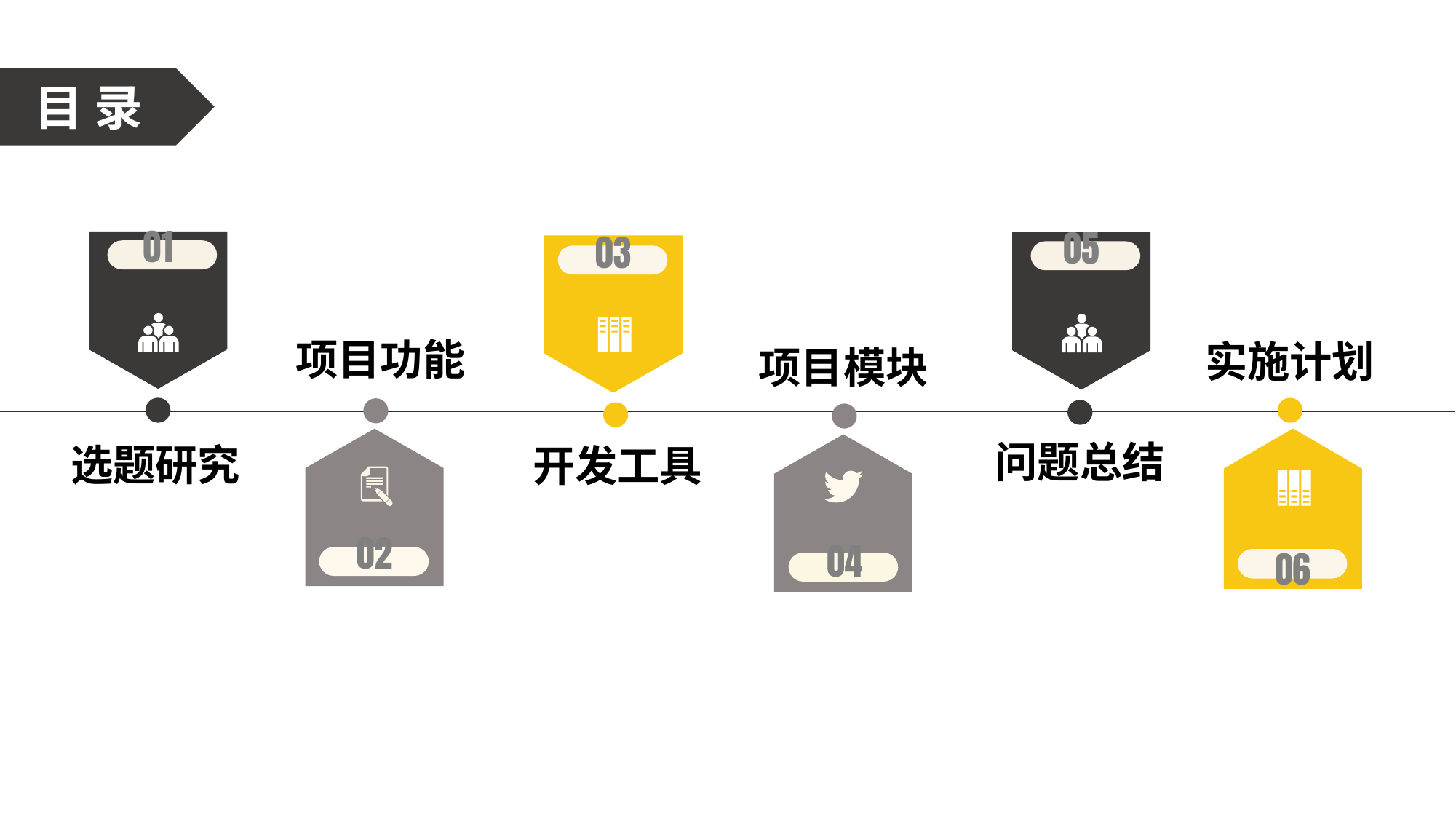

目 录
01

05

03

项目功能
实施计划
项目模块

90

02

问题总结
选题研究
开发工具

04